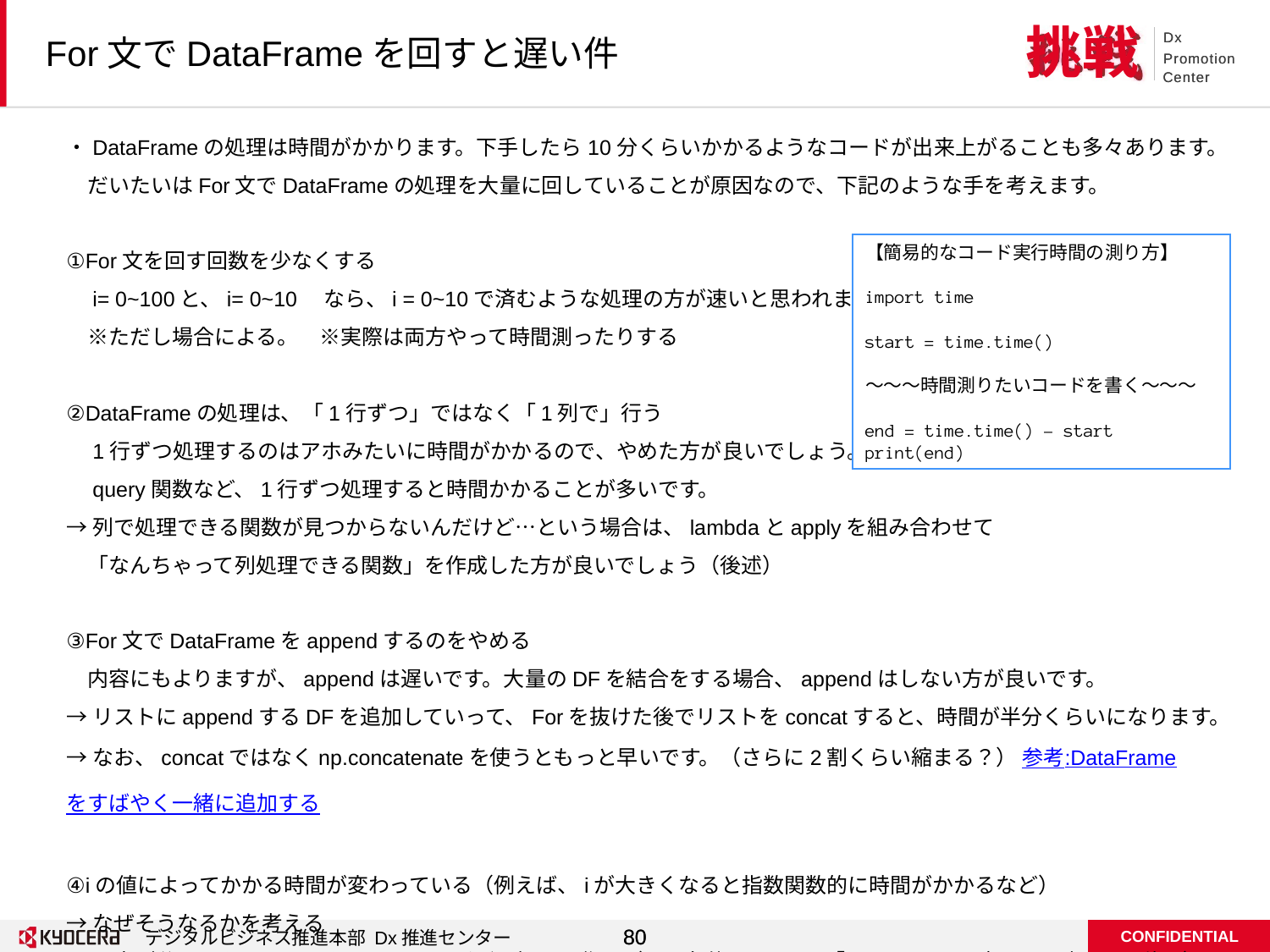

# For文でDataFrameを回すと遅い件
・DataFrameの処理は時間がかかります。下手したら10分くらいかかるようなコードが出来上がることも多々あります。
　だいたいはFor文でDataFrameの処理を大量に回していることが原因なので、下記のような手を考えます。

①For文を回す回数を少なくする
　i= 0~100と、i= 0~10　なら、i = 0~10で済むような処理の方が速いと思われます。
　※ただし場合による。　※実際は両方やって時間測ったりする

②DataFrameの処理は、「1行ずつ」ではなく「1列で」行う
　1行ずつ処理するのはアホみたいに時間がかかるので、やめた方が良いでしょう。
　query関数など、1行ずつ処理すると時間かかることが多いです。
→列で処理できる関数が見つからないんだけど…という場合は、lambdaとapplyを組み合わせて
　「なんちゃって列処理できる関数」を作成した方が良いでしょう（後述）

③For文でDataFrameをappendするのをやめる
　内容にもよりますが、appendは遅いです。大量のDFを結合をする場合、appendはしない方が良いです。
→リストにappendするDFを追加していって、Forを抜けた後でリストをconcatすると、時間が半分くらいになります。
→なお、concatではなくnp.concatenateを使うともっと早いです。（さらに2割くらい縮まる？） 参考:DataFrameをすばやく一緒に追加する

④iの値によってかかる時間が変わっている（例えば、iが大きくなると指数関数的に時間がかかるなど）
→なぜそうなるかを考える
→理由が分かるなら、要らないところは飛ばす処理を作る（ifで条件→else:に「continue」と書くと、次のiに移る）
【簡易的なコード実行時間の測り方】

import time

start = time.time()

～～～時間測りたいコードを書く～～～

end = time.time() – start
print(end)